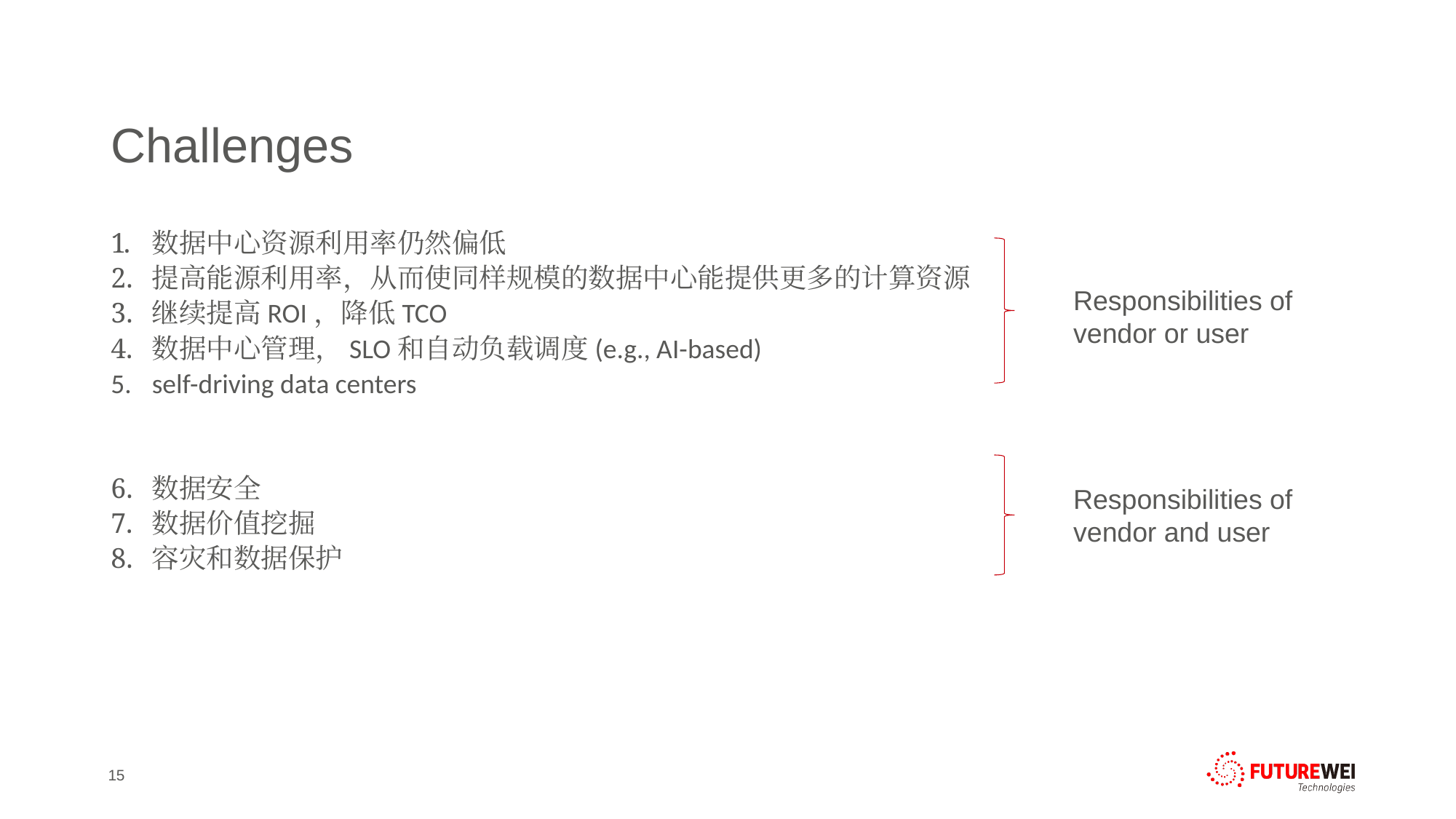

# Challenges
数据中心资源利用率仍然偏低
提高能源利用率，从而使同样规模的数据中心能提供更多的计算资源
继续提高ROI，降低TCO
数据中心管理，SLO和自动负载调度(e.g., AI-based)
self-driving data centers

数据安全
数据价值挖掘
容灾和数据保护

Responsibilities of vendor or user

Responsibilities of vendor and user
15